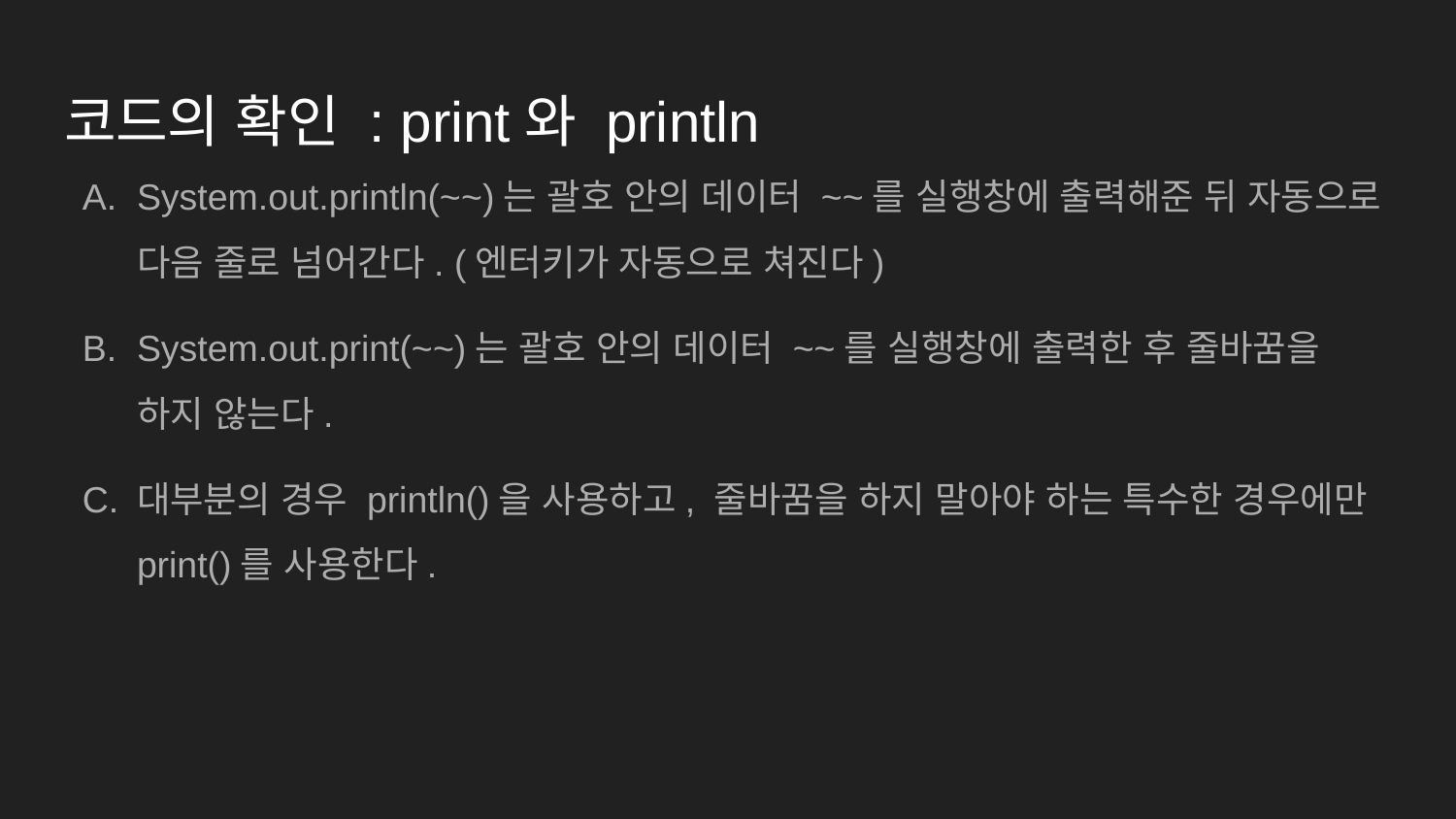

# 코드의 확인 : print와 println
System.out.println(~~)는 괄호 안의 데이터 ~~를 실행창에 출력해준 뒤 자동으로 다음 줄로 넘어간다. (엔터키가 자동으로 쳐진다)
System.out.print(~~)는 괄호 안의 데이터 ~~를 실행창에 출력한 후 줄바꿈을 하지 않는다.
대부분의 경우 println()을 사용하고, 줄바꿈을 하지 말아야 하는 특수한 경우에만 print()를 사용한다.